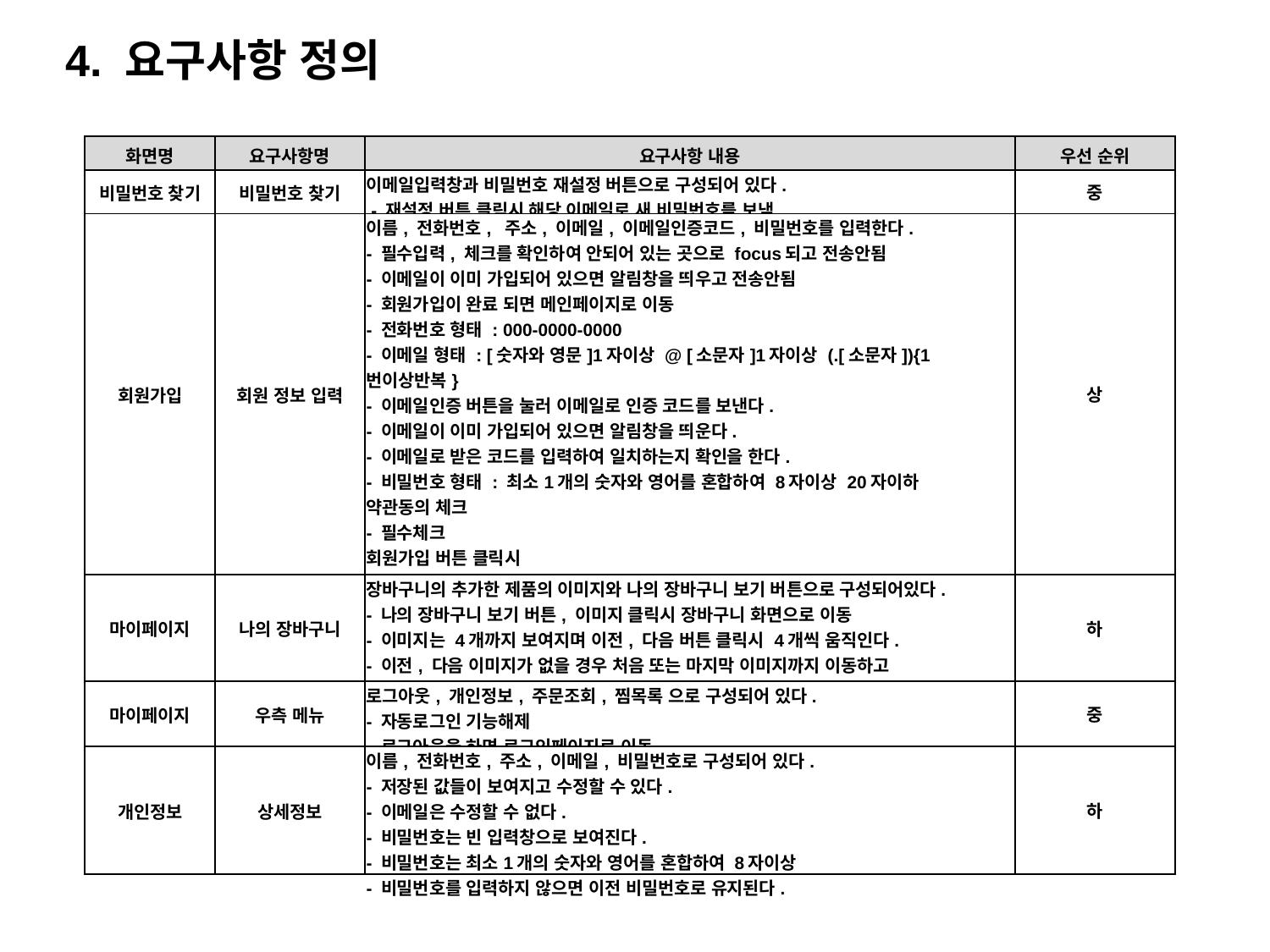

4. 요구사항 정의
| 화면명 | 요구사항명 | 요구사항 내용 | 우선 순위 |
| --- | --- | --- | --- |
| 비밀번호 찾기 | 비밀번호 찾기 | 이메일입력창과 비밀번호 재설정 버튼으로 구성되어 있다. - 재설정 버튼 클릭시 해당 이메일로 새 비밀번호를 보냄 | 중 |
| 회원가입 | 회원 정보 입력 | 이름, 전화번호, 주소, 이메일, 이메일인증코드, 비밀번호를 입력한다. - 필수입력, 체크를 확인하여 안되어 있는 곳으로 focus되고 전송안됨 - 이메일이 이미 가입되어 있으면 알림창을 띄우고 전송안됨 - 회원가입이 완료 되면 메인페이지로 이동 - 전화번호 형태 : 000-0000-0000 - 이메일 형태 : [숫자와 영문]1자이상 @ [소문자]1자이상 (.[소문자]){1번이상반복} - 이메일인증 버튼을 눌러 이메일로 인증 코드를 보낸다. - 이메일이 이미 가입되어 있으면 알림창을 띄운다. - 이메일로 받은 코드를 입력하여 일치하는지 확인을 한다. - 비밀번호 형태 : 최소1개의 숫자와 영어를 혼합하여 8자이상 20자이하 약관동의 체크 - 필수체크 회원가입 버튼 클릭시 - 필수입력, 체크를 확인하여 안되어 있는 곳으로 focus되고 전송안됨 - 이메일인증을 했는지 확인하여 안되어 있으면 알림창을 띄움 - 회원가입이 완료 되면 메인페이지로 이동 | 상 |
| 마이페이지 | 나의 장바구니 | 장바구니의 추가한 제품의 이미지와 나의 장바구니 보기 버튼으로 구성되어있다. - 나의 장바구니 보기 버튼, 이미지 클릭시 장바구니 화면으로 이동 - 이미지는 4개까지 보여지며 이전, 다음 버튼 클릭시 4개씩 움직인다. - 이전, 다음 이미지가 없을 경우 처음 또는 마지막 이미지까지 이동하고 이전, 다음 버튼을 숨긴다. | 하 |
| 마이페이지 | 우측 메뉴 | 로그아웃, 개인정보, 주문조회, 찜목록 으로 구성되어 있다. - 자동로그인 기능해제 - 로그아웃을 하면 로그인페이지로 이동 | 중 |
| 개인정보 | 상세정보 | 이름, 전화번호, 주소, 이메일, 비밀번호로 구성되어 있다. - 저장된 값들이 보여지고 수정할 수 있다. - 이메일은 수정할 수 없다. - 비밀번호는 빈 입력창으로 보여진다. - 비밀번호는 최소1개의 숫자와 영어를 혼합하여 8자이상 - 비밀번호를 입력하지 않으면 이전 비밀번호로 유지된다. | 하 |